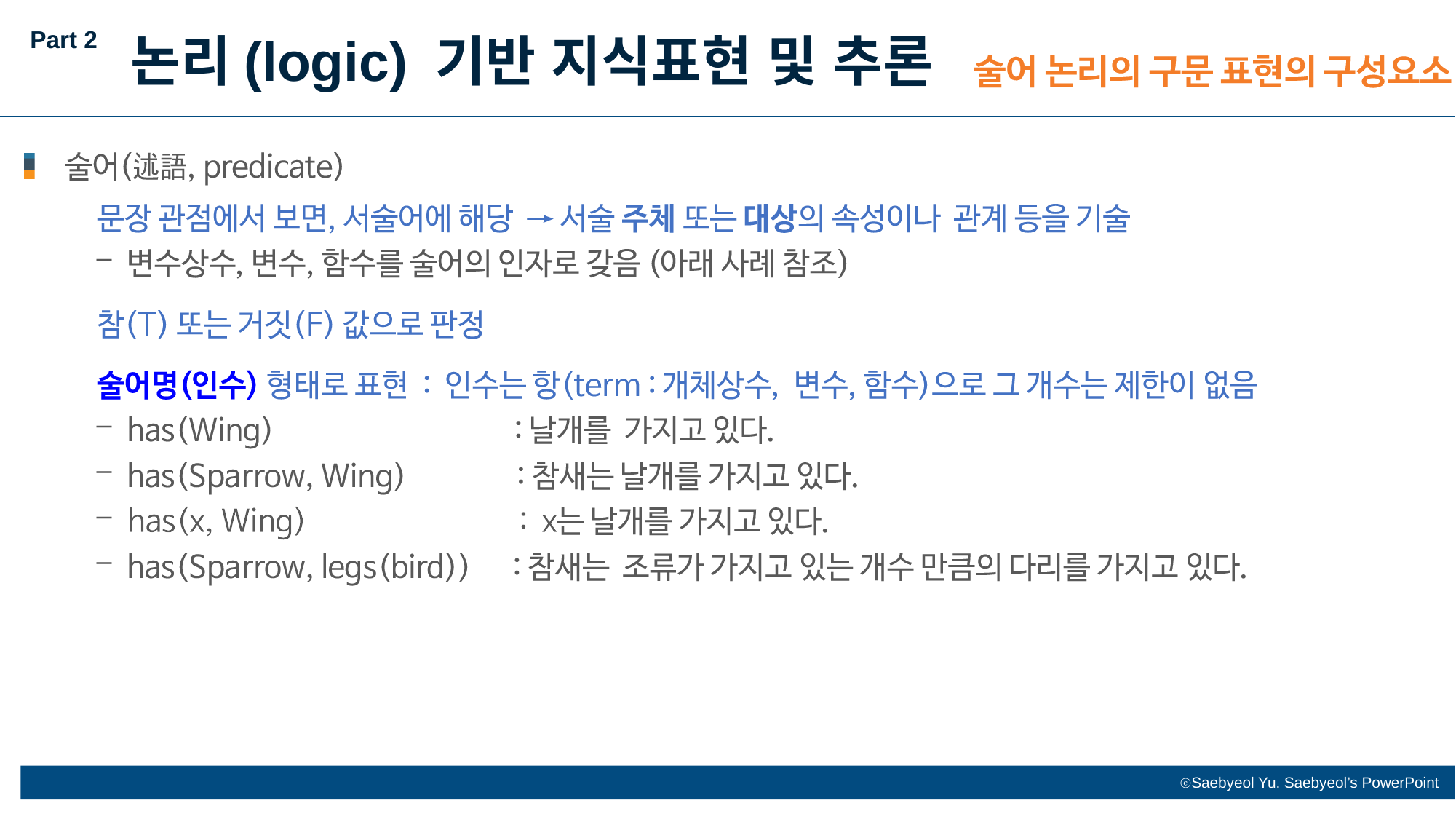

Part 2
논리(logic) 기반 지식표현 및 추론